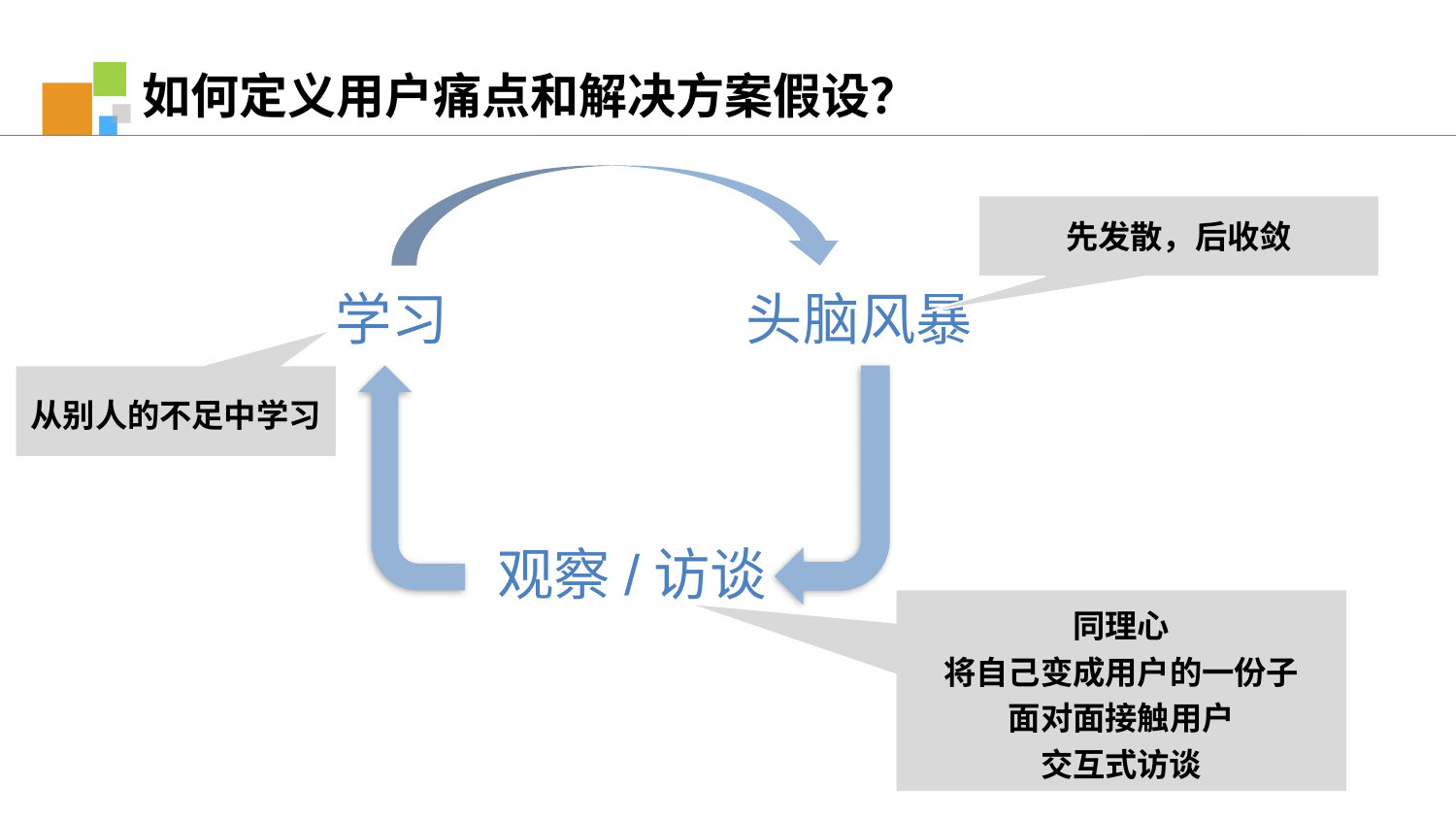

如何定义用户痛点和解决方案假设？

先发散，后收敛
学习
头脑风暴
从别人的不足中学习

观察/访谈
同理心
将自己变成用户的一份子
面对面接触用户
交互式访谈